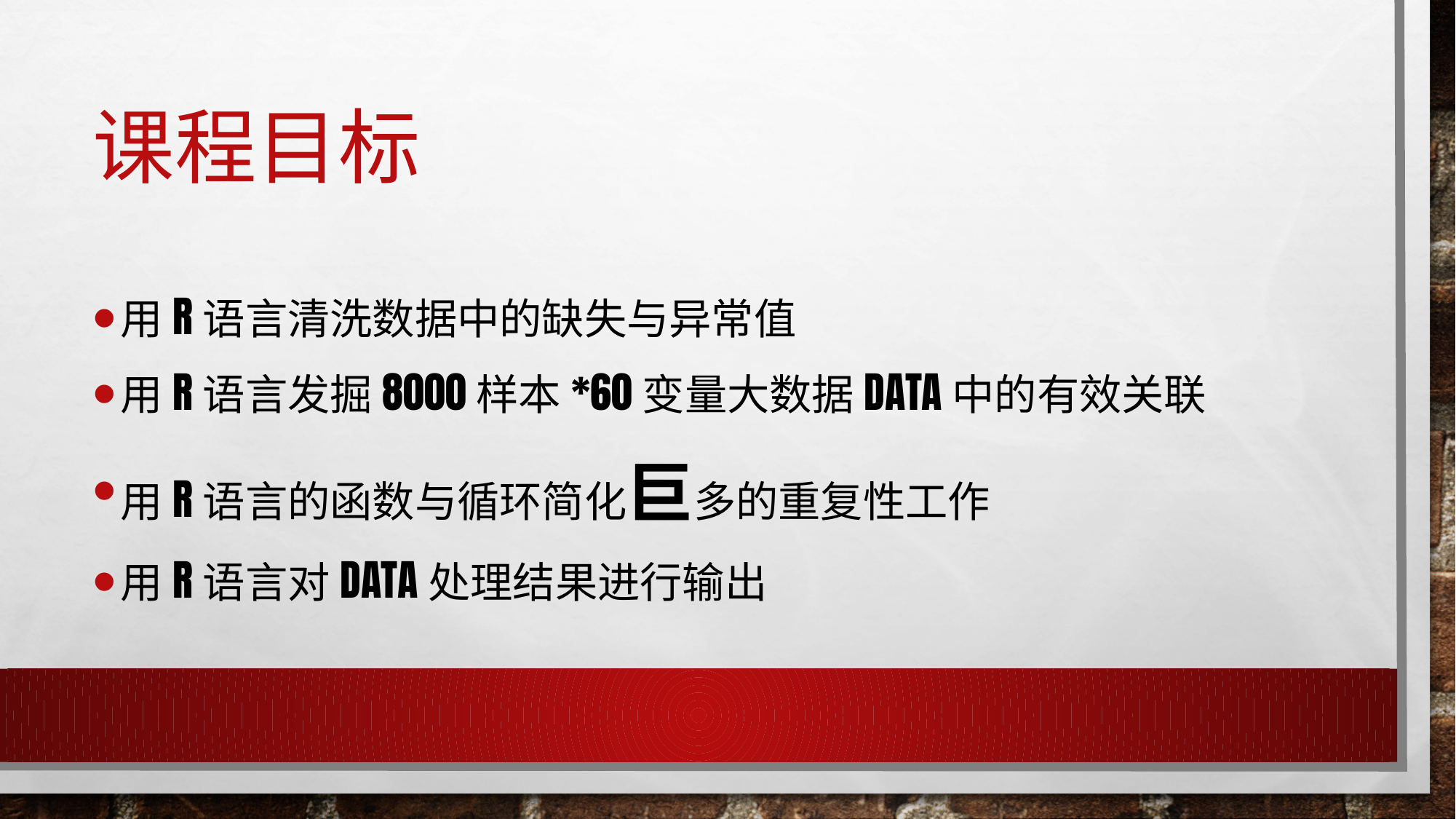

# 课程目标
用R语言清洗数据中的缺失与异常值
用R语言发掘8000样本*60变量大数据DATA中的有效关联
用R语言的函数与循环简化巨多的重复性工作
用R语言对Data处理结果进行输出